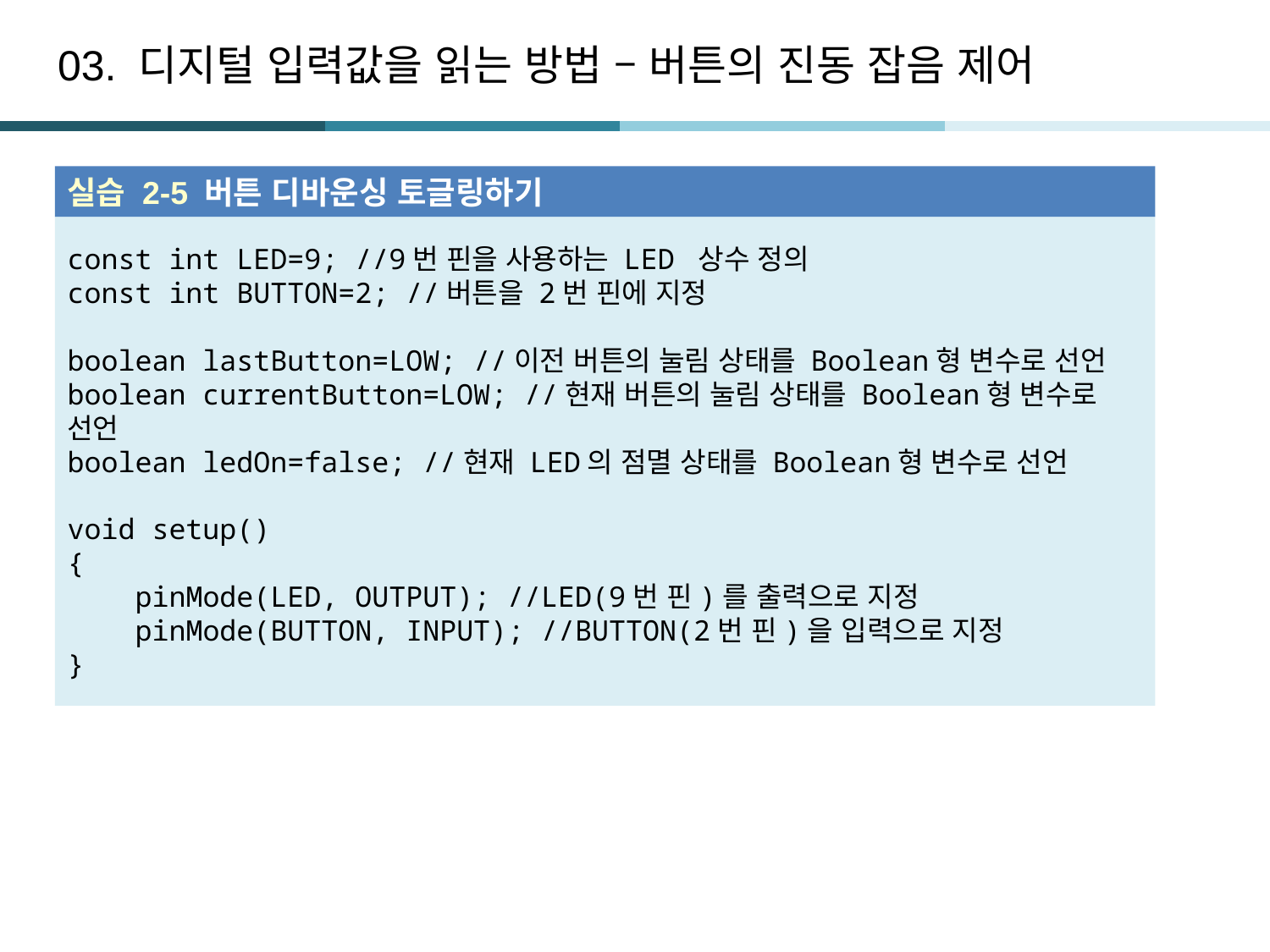

# 03. 디지털 입력값을 읽는 방법 – 버튼의 진동 잡음 제어
실습 2-5 버튼 디바운싱 토글링하기
const int LED=9; //9번 핀을 사용하는 LED 상수 정의
const int BUTTON=2; //버튼을 2번 핀에 지정

boolean lastButton=LOW; //이전 버튼의 눌림 상태를 Boolean형 변수로 선언
boolean currentButton=LOW; //현재 버튼의 눌림 상태를 Boolean형 변수로 선언
boolean ledOn=false; //현재 LED의 점멸 상태를 Boolean형 변수로 선언

void setup()
{
    pinMode(LED, OUTPUT); //LED(9번 핀)를 출력으로 지정
    pinMode(BUTTON, INPUT); //BUTTON(2번 핀)을 입력으로 지정
}